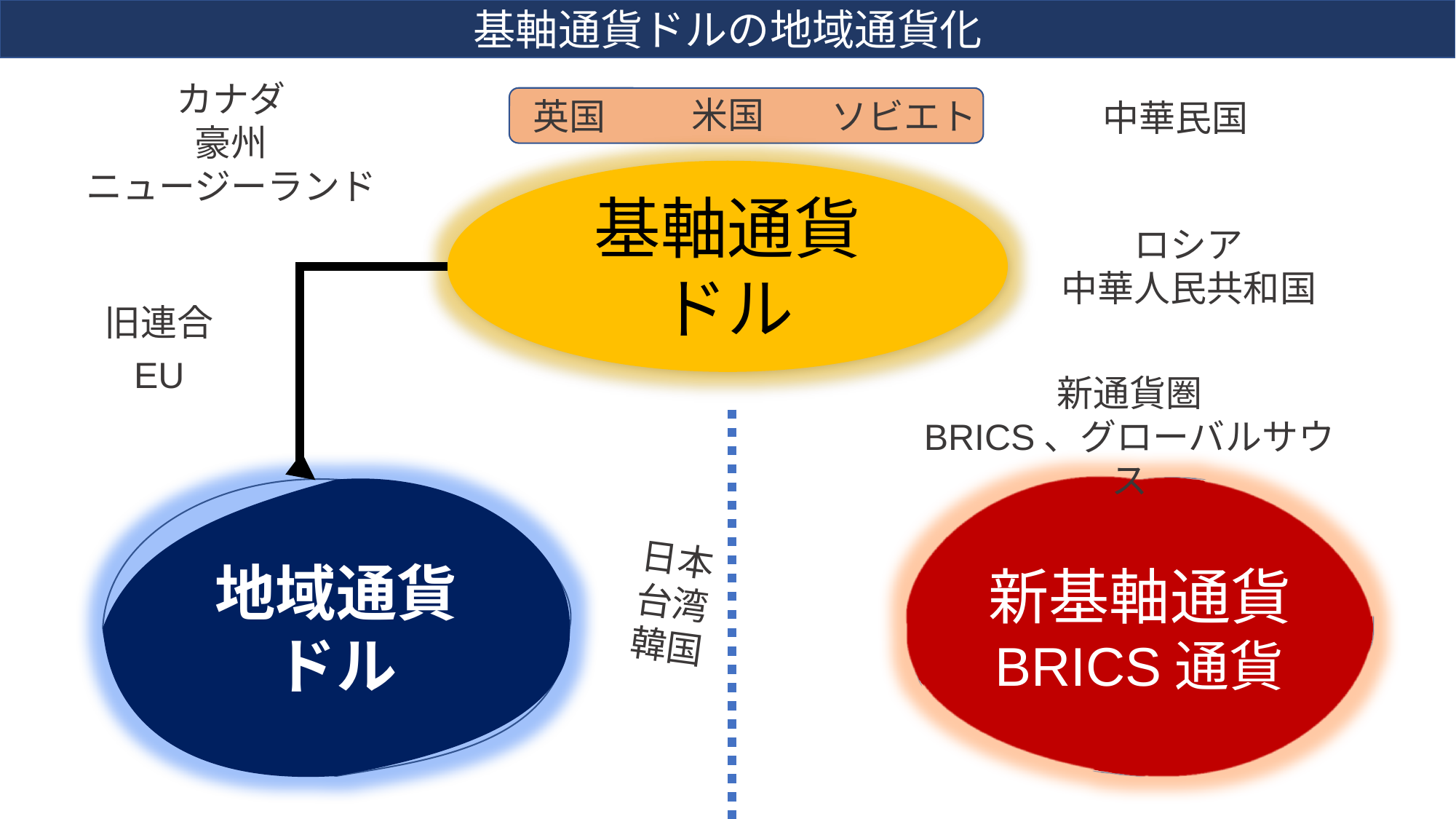

基軸通貨ドルの地域通貨化
カナダ
豪州
ニュージーランド
米国

ソビエト
英国
中華民国
基軸通貨
ドル
ロシア
中華人民共和国
旧連合
EU
新通貨圏
BRICS、グローバルサウス
新基軸通貨
BRICS通貨
地域通貨
ドル
日本
台湾
韓国